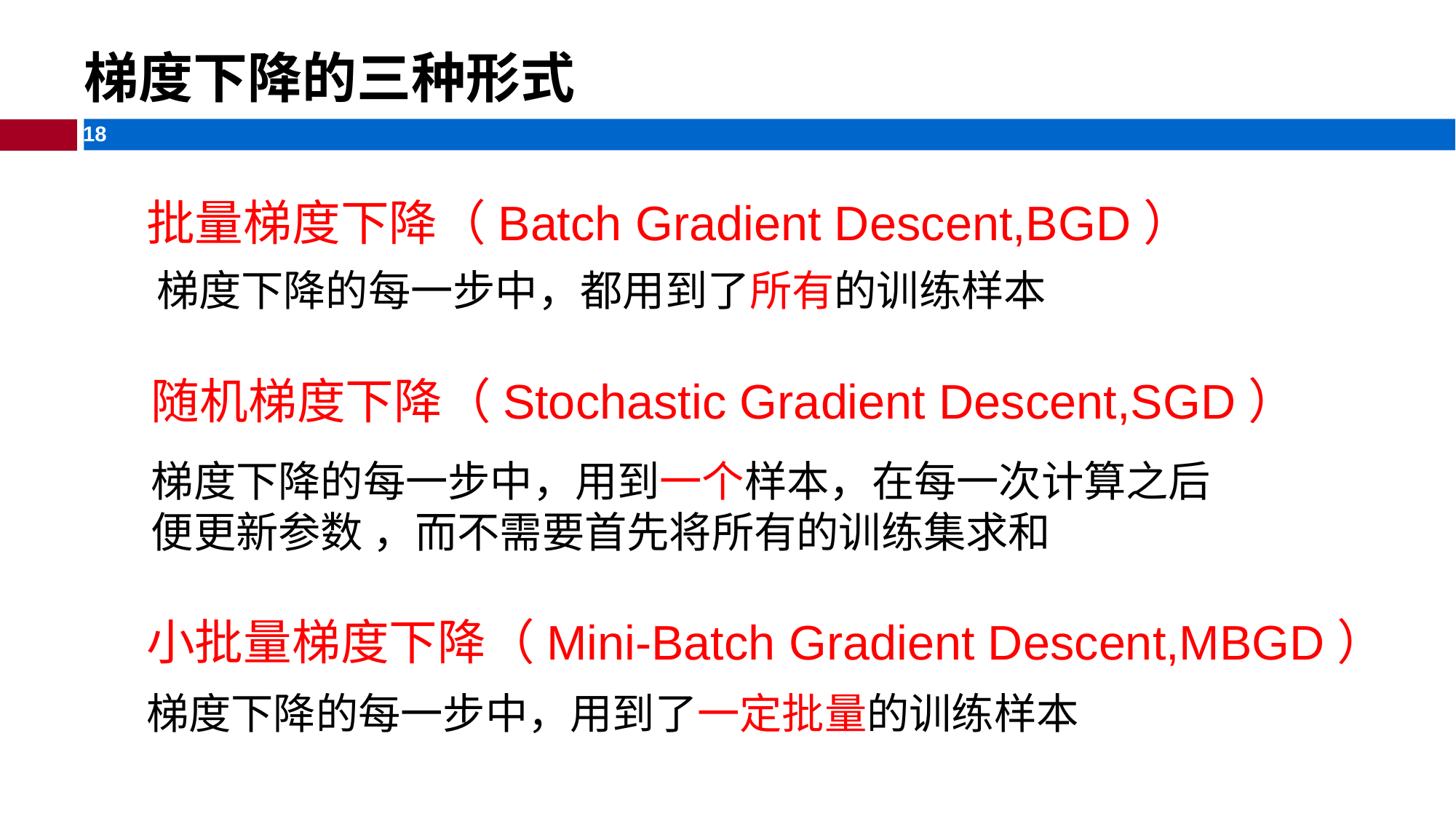

梯度下降的三种形式
批量梯度下降（Batch Gradient Descent,BGD）
梯度下降的每一步中，都用到了所有的训练样本
随机梯度下降（Stochastic Gradient Descent,SGD）
梯度下降的每一步中，用到一个样本，在每一次计算之后便更新参数 ，而不需要首先将所有的训练集求和

小批量梯度下降（Mini-Batch Gradient Descent,MBGD）
梯度下降的每一步中，用到了一定批量的训练样本